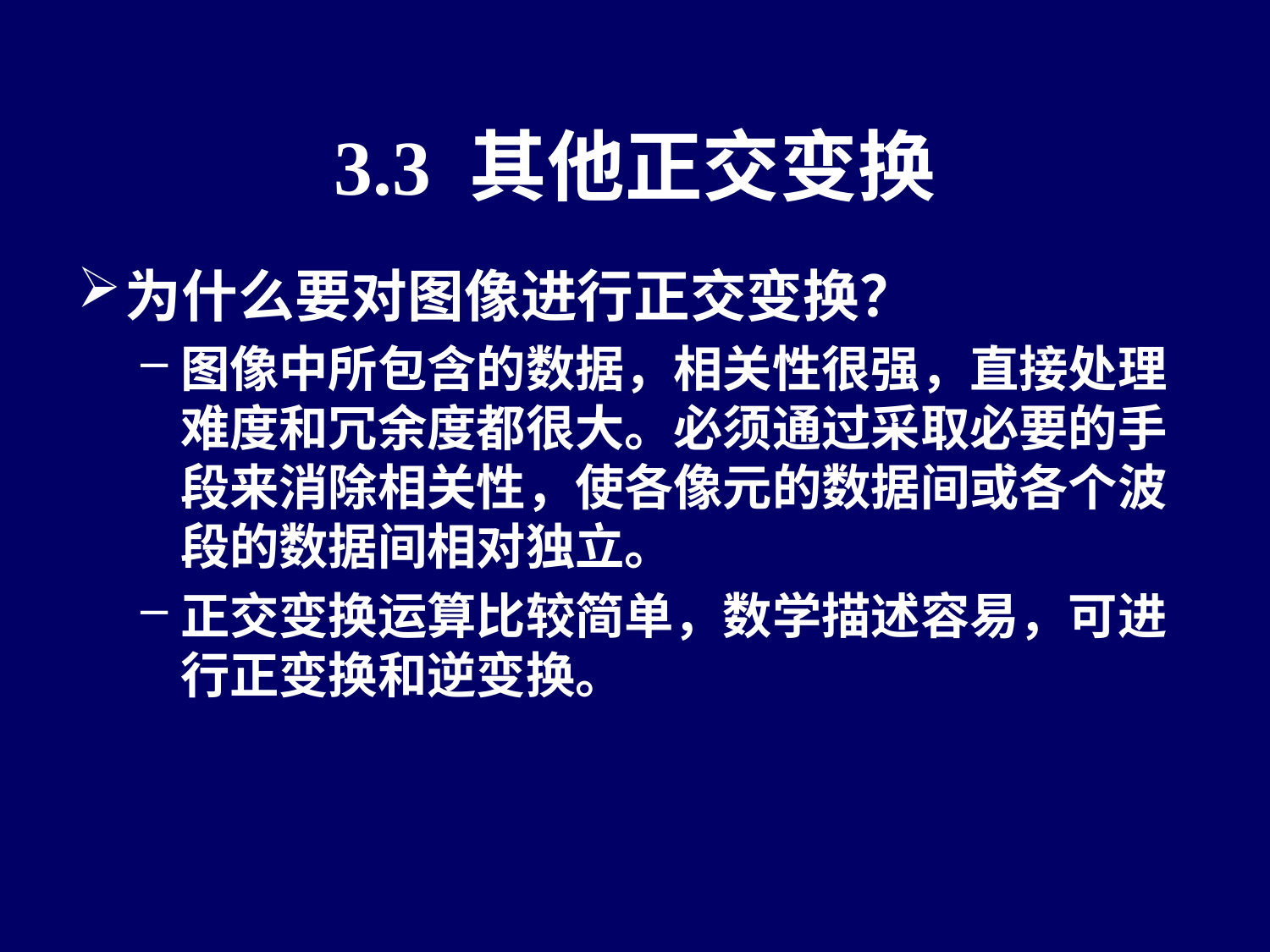

# 3.3 其他正交变换
为什么要对图像进行正交变换？
图像中所包含的数据，相关性很强，直接处理难度和冗余度都很大。必须通过采取必要的手段来消除相关性，使各像元的数据间或各个波段的数据间相对独立。
正交变换运算比较简单，数学描述容易，可进行正变换和逆变换。